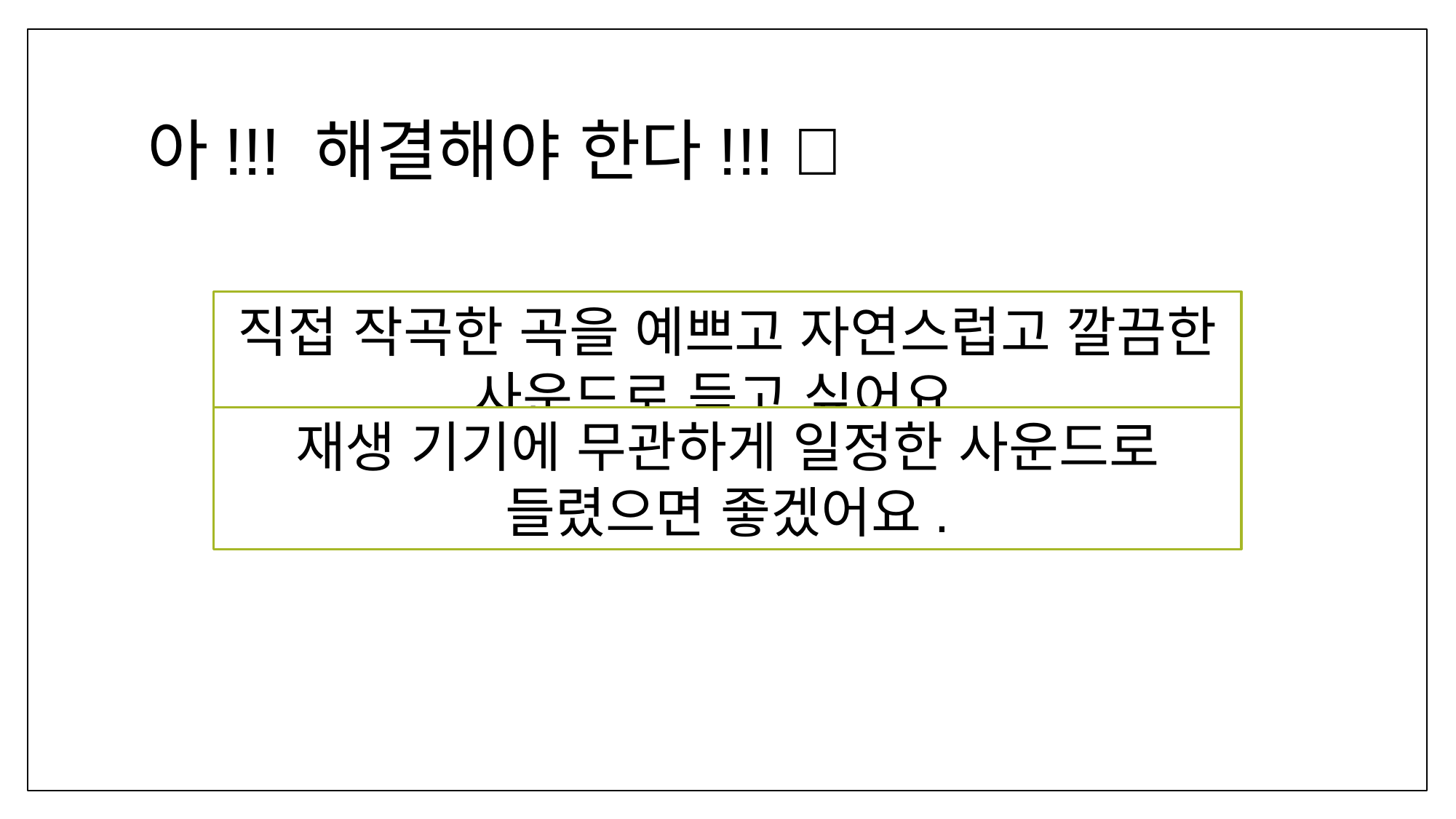

# 아!!! 해결해야 한다!!! 🫨
직접 작곡한 곡을 예쁘고 자연스럽고 깔끔한 사운드로 듣고 싶어요.
재생 기기에 무관하게 일정한 사운드로 들렸으면 좋겠어요.